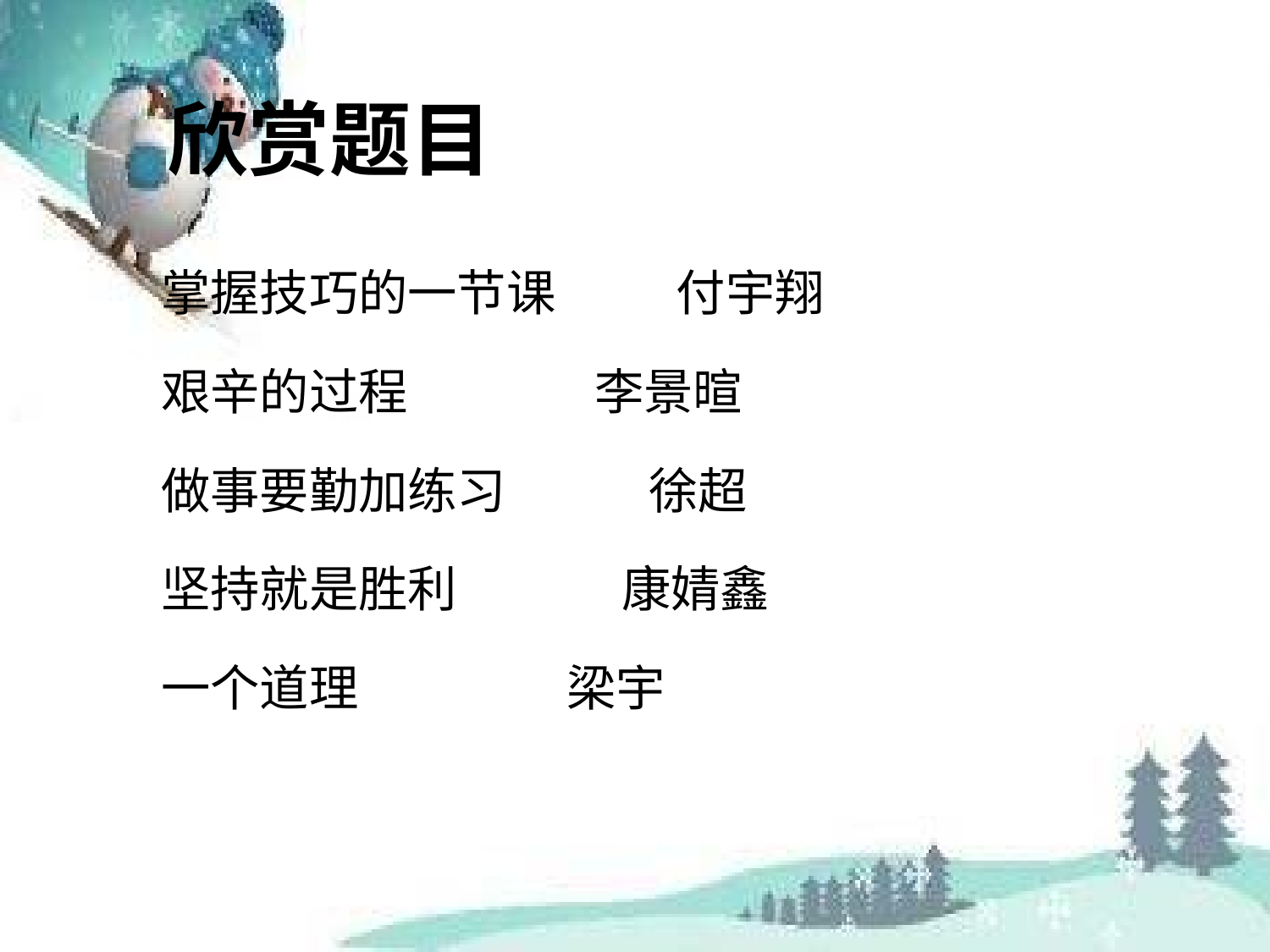

# 欣赏题目
掌握技巧的一节课           付宇翔
艰辛的过程                 李景暄
做事要勤加练习             徐超
坚持就是胜利               康婧鑫
一个道理                   梁宇